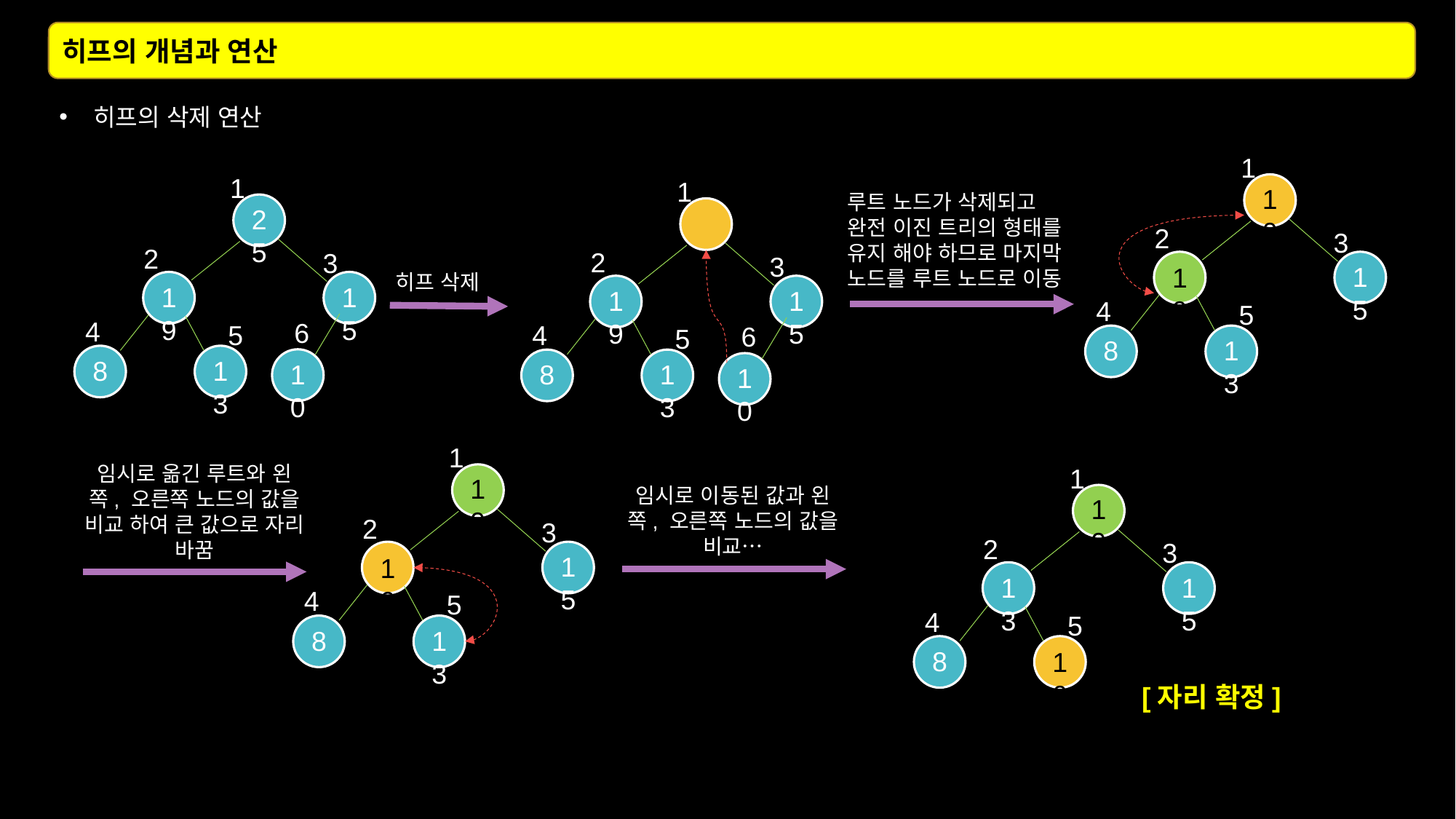

히프의 개념과 연산
히프의 삭제 연산
1

10
2
3

19

15
4
5

8

13
1

25
2
3

19

15
4
6
5

8

13

10
1

2
3

19

15
4
6
5

8

13

10
루트 노드가 삭제되고 완전 이진 트리의 형태를 유지 해야 하므로 마지막 노드를 루트 노드로 이동
히프 삭제
1

19
2
3

10

15
4
5

8

13
임시로 옮긴 루트와 왼쪽, 오른쪽 노드의 값을 비교 하여 큰 값으로 자리 바꿈
1

19
2
3

13

15
4
5

8

10
임시로 이동된 값과 왼쪽, 오른쪽 노드의 값을 비교…
[자리 확정]